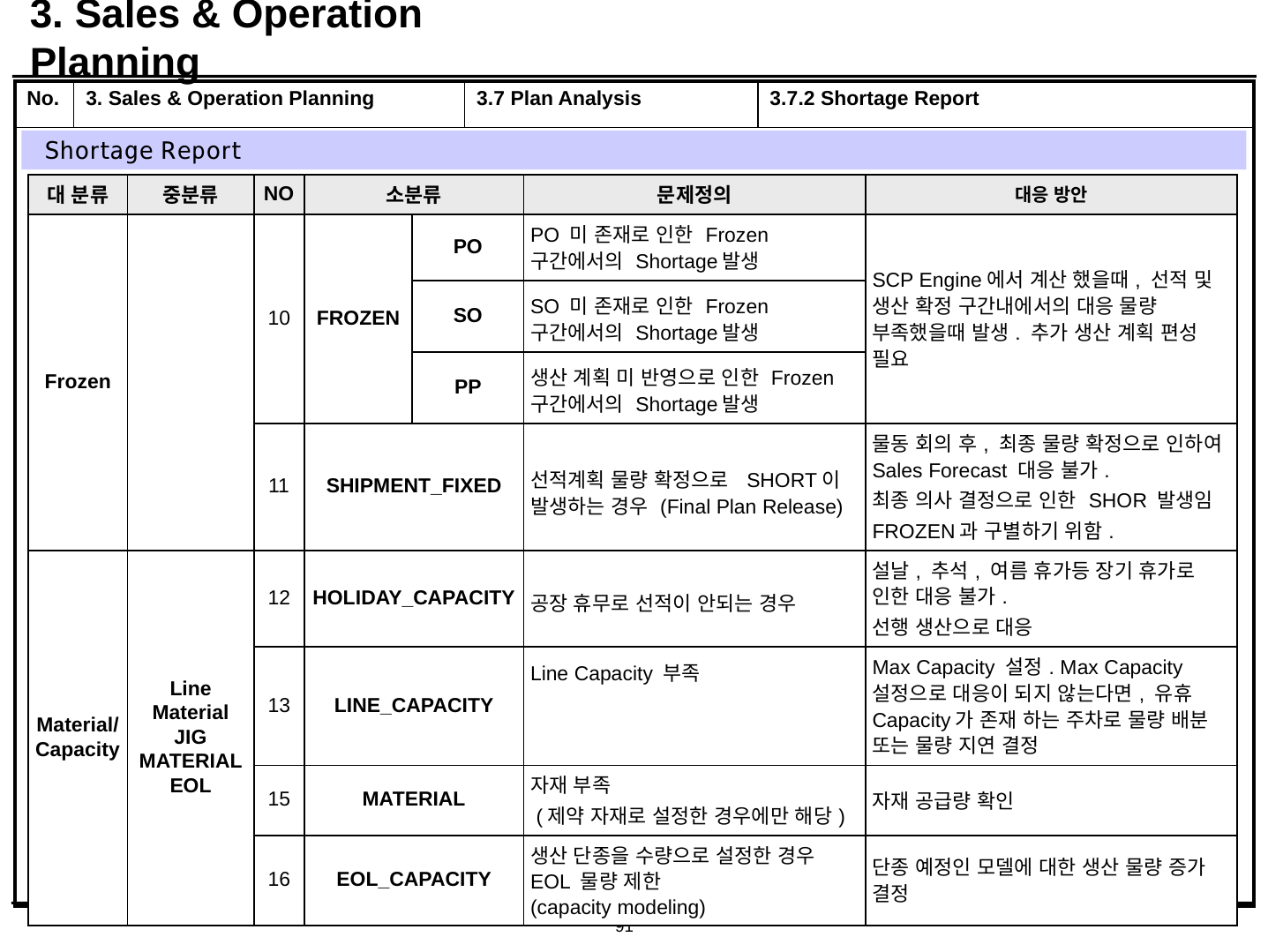

# 3. Sales & Operation Planning
| No. | 3. Sales & Operation Planning | 3.7 Plan Analysis | 3.7.2 Shortage Report |
| --- | --- | --- | --- |
|  |  |  |  |

Shortage Report
| 대 분류 | 중분류 | NO | 소분류 |  | 문제정의 | 대응 방안 |
| --- | --- | --- | --- | --- | --- | --- |
| Frozen |  | 10 | FROZEN | PO | PO 미 존재로 인한 Frozen 구간에서의 Shortage발생 | SCP Engine에서 계산 했을때, 선적 및 생산 확정 구간내에서의 대응 물량 부족했을때 발생. 추가 생산 계획 편성 필요 |
|  |  |  |  | SO | SO 미 존재로 인한 Frozen 구간에서의 Shortage발생 |  |
|  |  |  |  | PP | 생산 계획 미 반영으로 인한 Frozen 구간에서의 Shortage발생 |  |
|  |  | 11 | SHIPMENT\_FIXED |  | 선적계획 물량 확정으로 SHORT이 발생하는 경우 (Final Plan Release) | 물동 회의 후, 최종 물량 확정으로 인하여 Sales Forecast 대응 불가. 최종 의사 결정으로 인한 SHOR 발생임 FROZEN과 구별하기 위함. |
| Material/ Capacity | Line Material JIG MATERIAL EOL | 12 | HOLIDAY\_CAPACITY |  | 공장 휴무로 선적이 안되는 경우 | 설날, 추석, 여름 휴가등 장기 휴가로 인한 대응 불가. 선행 생산으로 대응 |
|  |  | 13 | LINE\_CAPACITY |  | Line Capacity 부족 | Max Capacity 설정. Max Capacity 설정으로 대응이 되지 않는다면, 유휴 Capacity가 존재 하는 주차로 물량 배분 또는 물량 지연 결정 |
|  |  | 15 | MATERIAL |  | 자재 부족 (제약 자재로 설정한 경우에만 해당) | 자재 공급량 확인 |
|  |  | 16 | EOL\_CAPACITY |  | 생산 단종을 수량으로 설정한 경우 EOL 물량 제한 (capacity modeling) | 단종 예정인 모델에 대한 생산 물량 증가 결정 |
91